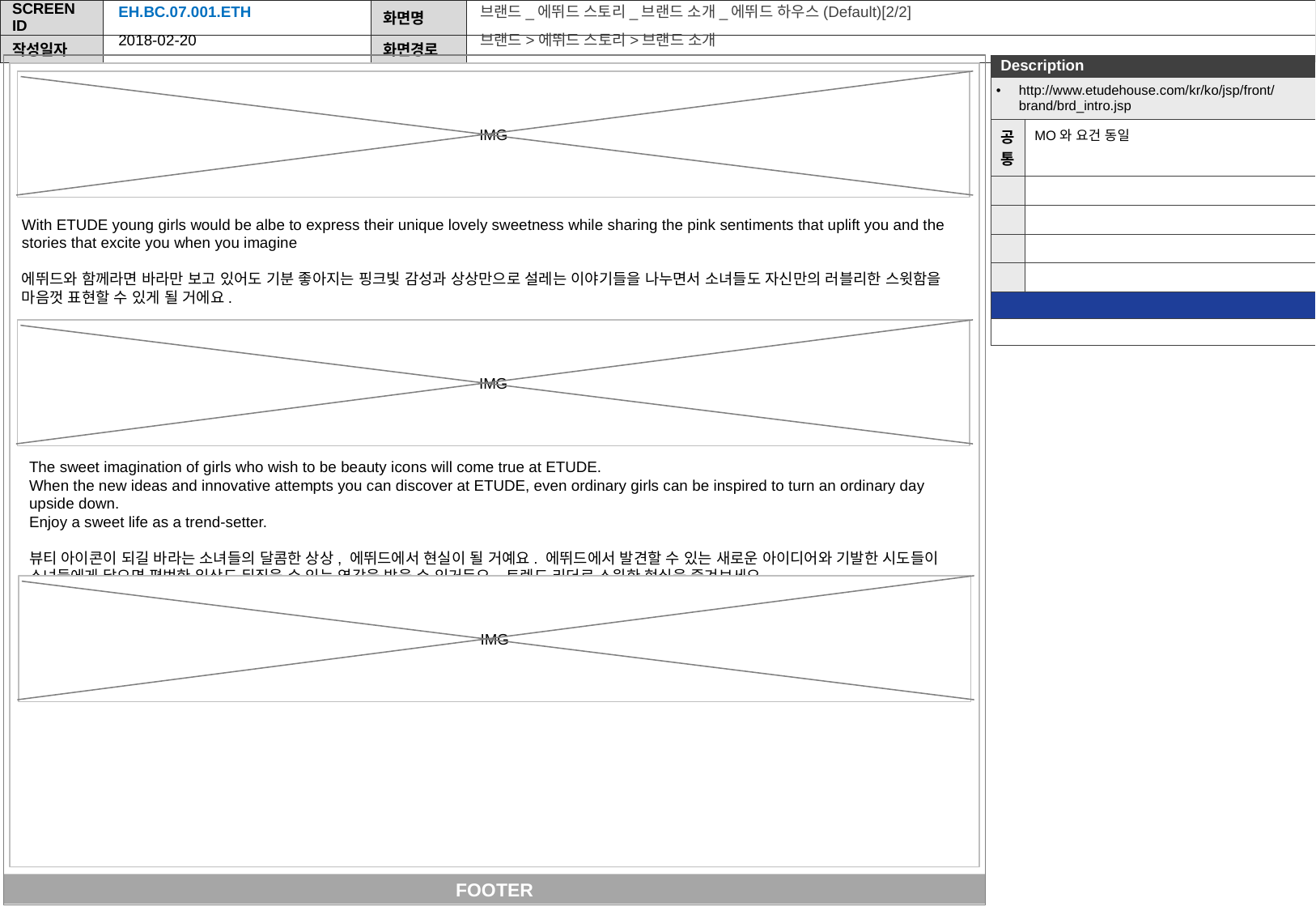

EH.BC.07.001.ETH
브랜드_에뛰드 스토리_브랜드 소개_에뛰드 하우스(Default)[2/2]
2018-02-20
브랜드>에뛰드 스토리>브랜드 소개

| Description |  |
| --- | --- |
| http://www.etudehouse.com/kr/ko/jsp/front/brand/brd\_intro.jsp |  |
| 공통 | MO와 요건 동일 |
|  |  |
|  |  |
|  |  |
|  |  |
|  |  |
|  |  |

IMG
With ETUDE young girls would be albe to express their unique lovely sweetness while sharing the pink sentiments that uplift you and the stories that excite you when you imagine

에뛰드와 함께라면 바라만 보고 있어도 기분 좋아지는 핑크빛 감성과 상상만으로 설레는 이야기들을 나누면서 소녀들도 자신만의 러블리한 스윗함을 마음껏 표현할 수 있게 될 거에요.
IMG
The sweet imagination of girls who wish to be beauty icons will come true at ETUDE.
When the new ideas and innovative attempts you can discover at ETUDE, even ordinary girls can be inspired to turn an ordinary day upside down.
Enjoy a sweet life as a trend-setter.

뷰티 아이콘이 되길 바라는 소녀들의 달콤한 상상, 에뛰드에서 현실이 될 거예요. 에뛰드에서 발견할 수 있는 새로운 아이디어와 기발한 시도들이 소녀들에게 닿으면 평범한 일상도 뒤집을 수 있는 영감을 받을 수 있거든요. 트렌드 리더로 스윗한 현실을 즐겨보세요.
IMG
FOOTER